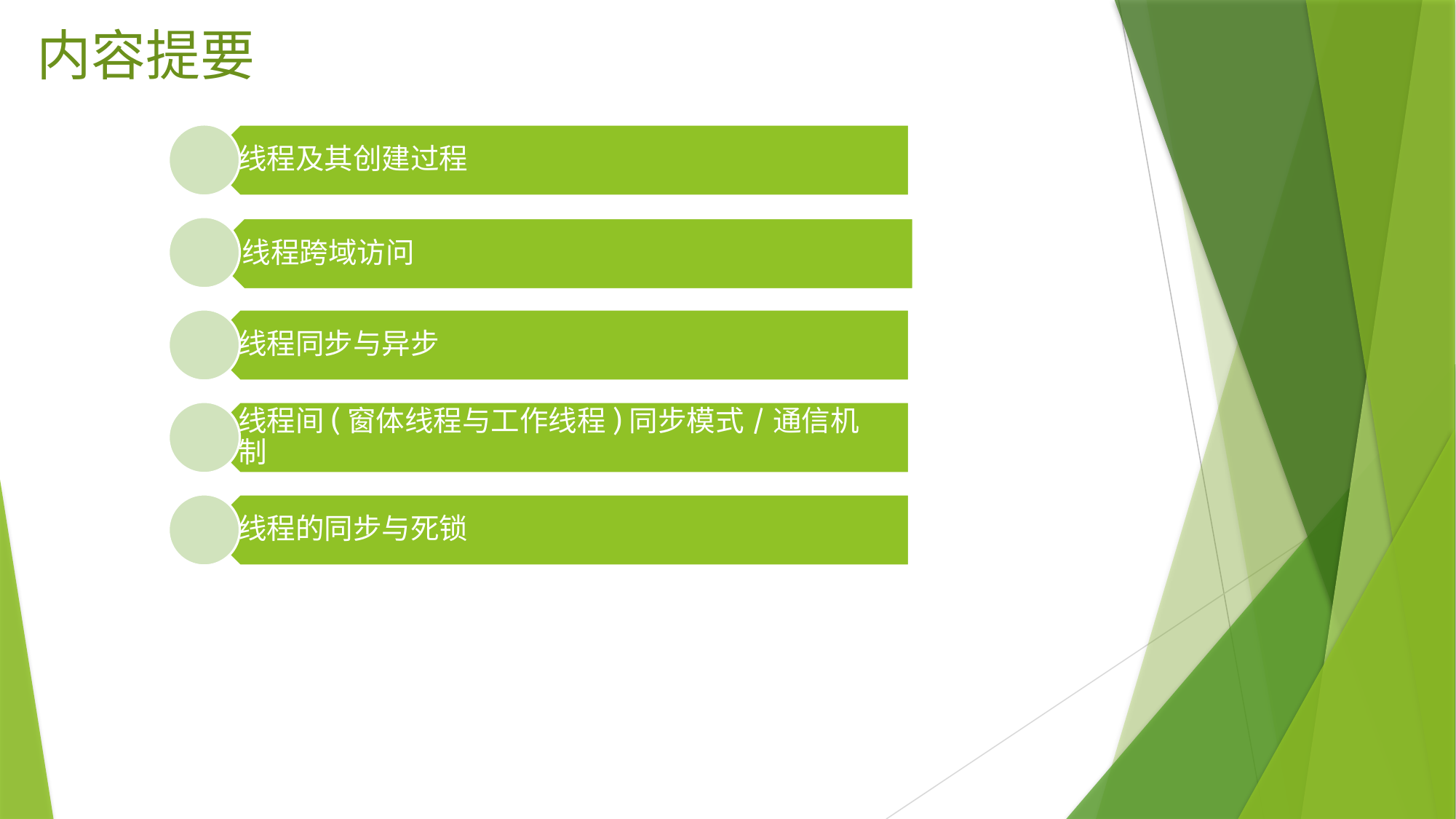

# 内容提要
线程及其创建过程
线程跨域访问
线程同步与异步
线程间(窗体线程与工作线程)同步模式/通信机制
线程的同步与死锁